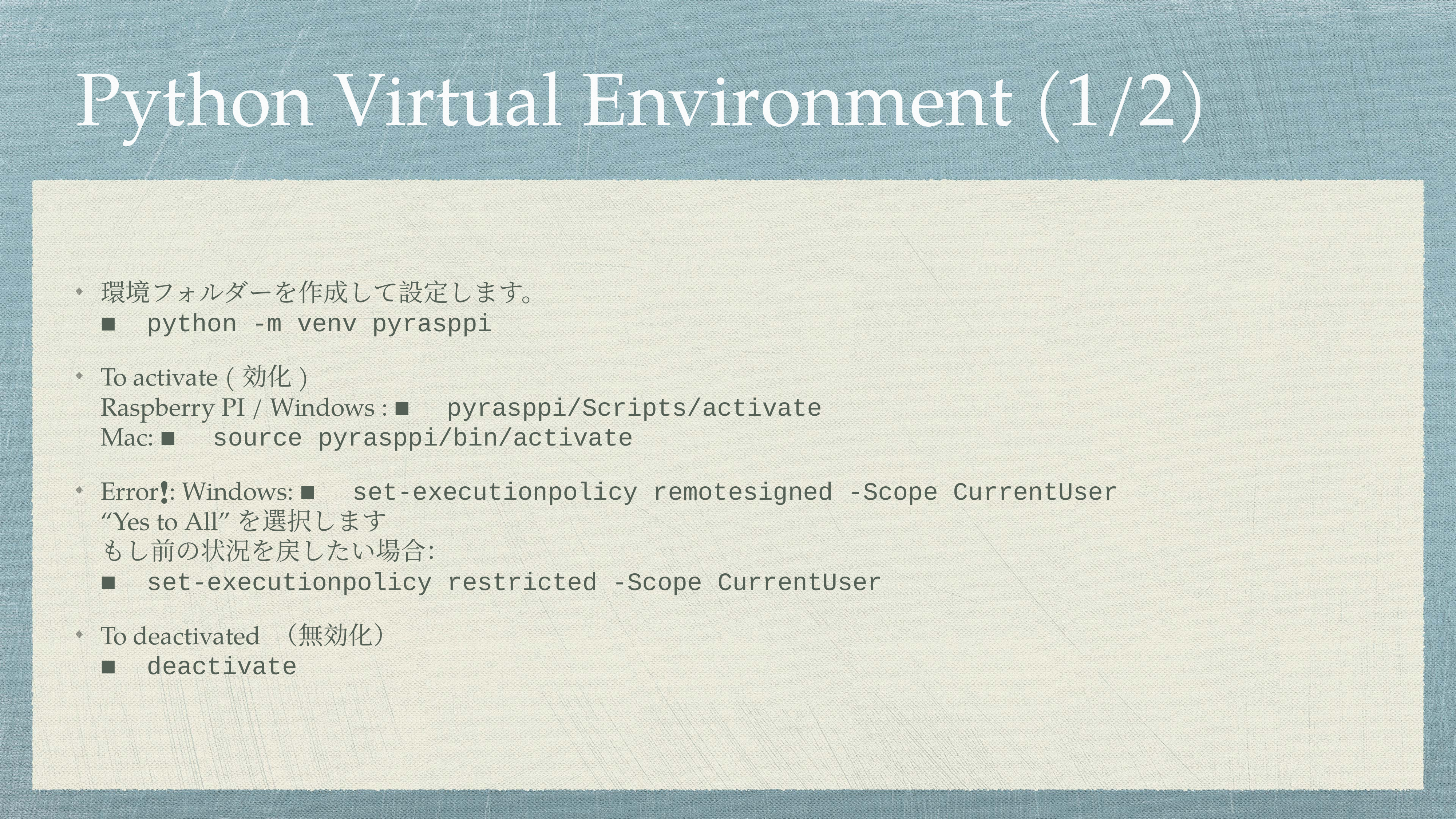

# Python Virtual Environment (1/2)
環境フォルダーを作成して設定します。
◼️　python -m venv pyrasppi
To activate (効化)
Raspberry PI / Windows : ◼️　pyrasppi/Scripts/activate
Mac: ◼️　source pyrasppi/bin/activate
Error❗️: Windows: ◼️　set-executionpolicy remotesigned -Scope CurrentUser
“Yes to All”を選択します
もし前の状況を戻したい場合：
◼️　set-executionpolicy restricted -Scope CurrentUser
To deactivated （無効化）
◼️　deactivate